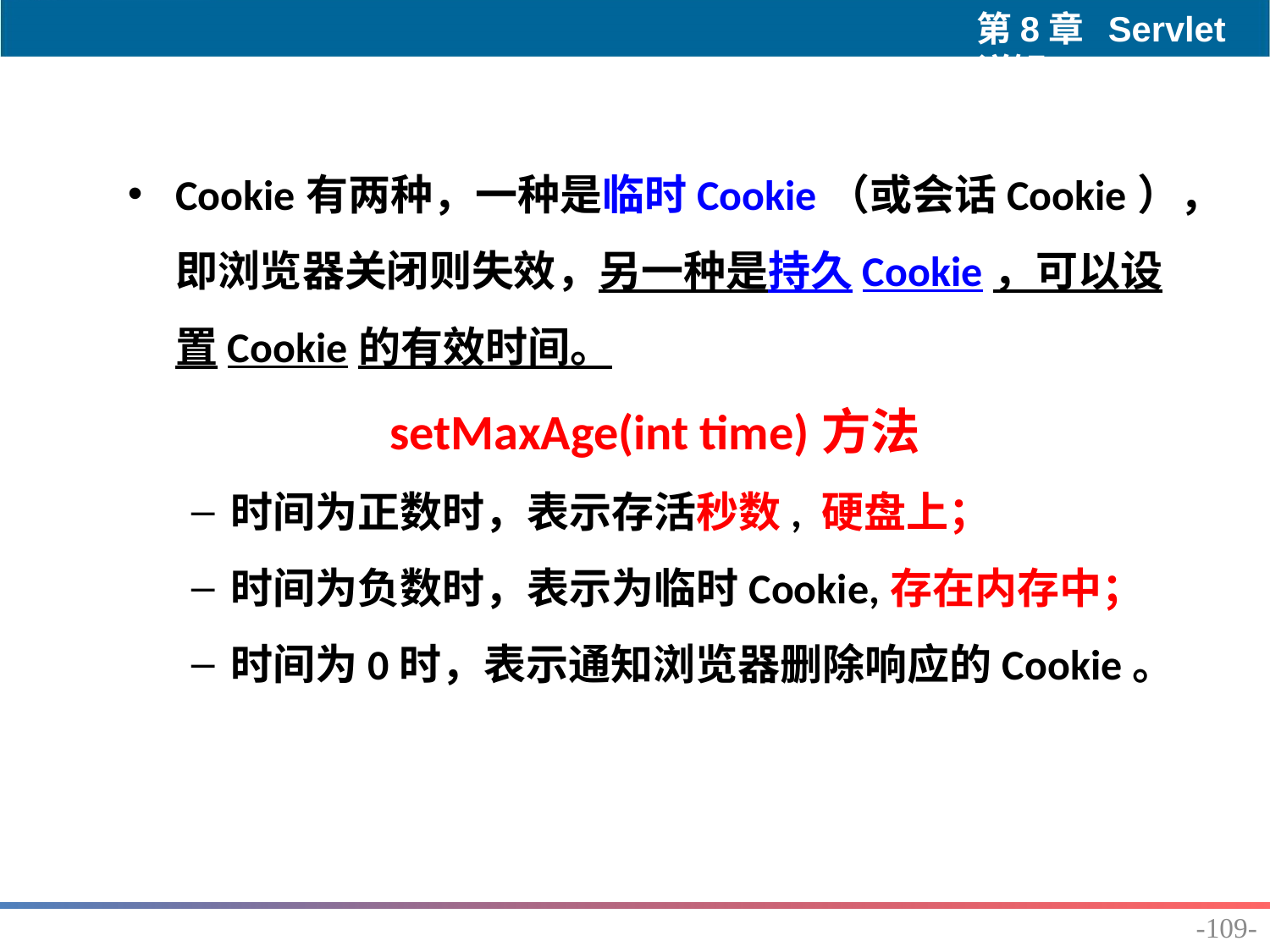

Cookie有两种，一种是临时Cookie（或会话Cookie），即浏览器关闭则失效，另一种是持久Cookie，可以设置Cookie的有效时间。
setMaxAge(int time)方法
时间为正数时，表示存活秒数, 硬盘上；
时间为负数时，表示为临时Cookie,存在内存中；
时间为0时，表示通知浏览器删除响应的Cookie。
-109-